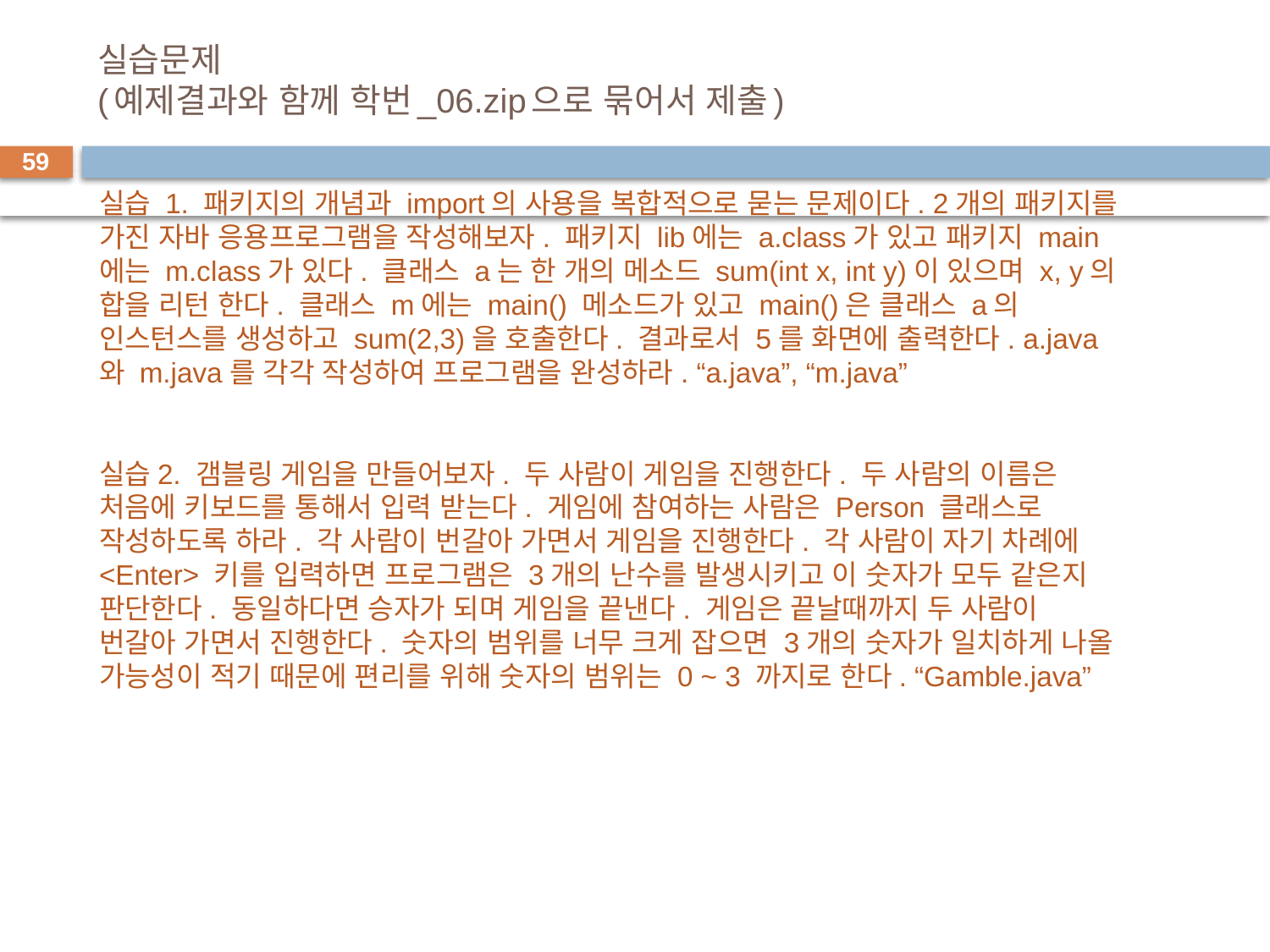

# 실습문제 (예제결과와 함께 학번_06.zip으로 묶어서 제출)
59
실습 1. 패키지의 개념과 import의 사용을 복합적으로 묻는 문제이다. 2개의 패키지를 가진 자바 응용프로그램을 작성해보자. 패키지 lib에는 a.class가 있고 패키지 main에는 m.class가 있다. 클래스 a는 한 개의 메소드 sum(int x, int y)이 있으며 x, y의 합을 리턴 한다. 클래스 m에는 main() 메소드가 있고 main()은 클래스 a의 인스턴스를 생성하고 sum(2,3)을 호출한다. 결과로서 5를 화면에 출력한다. a.java와 m.java를 각각 작성하여 프로그램을 완성하라. “a.java”, “m.java”

실습2. 갬블링 게임을 만들어보자. 두 사람이 게임을 진행한다. 두 사람의 이름은 처음에 키보드를 통해서 입력 받는다. 게임에 참여하는 사람은 Person 클래스로 작성하도록 하라. 각 사람이 번갈아 가면서 게임을 진행한다. 각 사람이 자기 차례에 <Enter> 키를 입력하면 프로그램은 3개의 난수를 발생시키고 이 숫자가 모두 같은지 판단한다. 동일하다면 승자가 되며 게임을 끝낸다. 게임은 끝날때까지 두 사람이 번갈아 가면서 진행한다. 숫자의 범위를 너무 크게 잡으면 3개의 숫자가 일치하게 나올 가능성이 적기 때문에 편리를 위해 숫자의 범위는 0 ~ 3 까지로 한다. “Gamble.java”